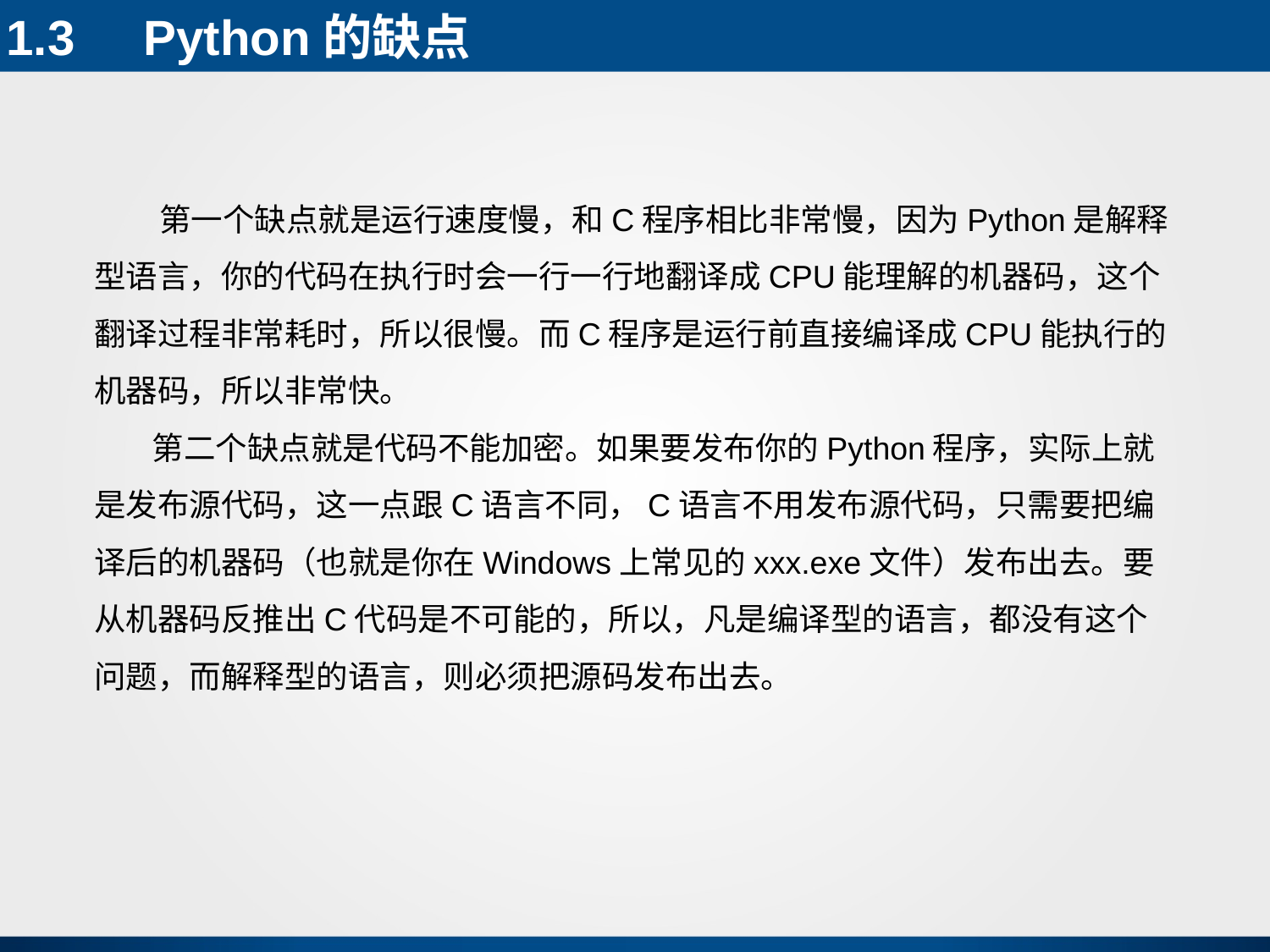

1.3     Python的缺点
        第一个缺点就是运行速度慢，和C程序相比非常慢，因为Python是解释型语言，你的代码在执行时会一行一行地翻译成CPU能理解的机器码，这个翻译过程非常耗时，所以很慢。而C程序是运行前直接编译成CPU能执行的机器码，所以非常快。
       第二个缺点就是代码不能加密。如果要发布你的Python程序，实际上就是发布源代码，这一点跟C语言不同，C语言不用发布源代码，只需要把编译后的机器码（也就是你在Windows上常见的xxx.exe文件）发布出去。要从机器码反推出C代码是不可能的，所以，凡是编译型的语言，都没有这个问题，而解释型的语言，则必须把源码发布出去。